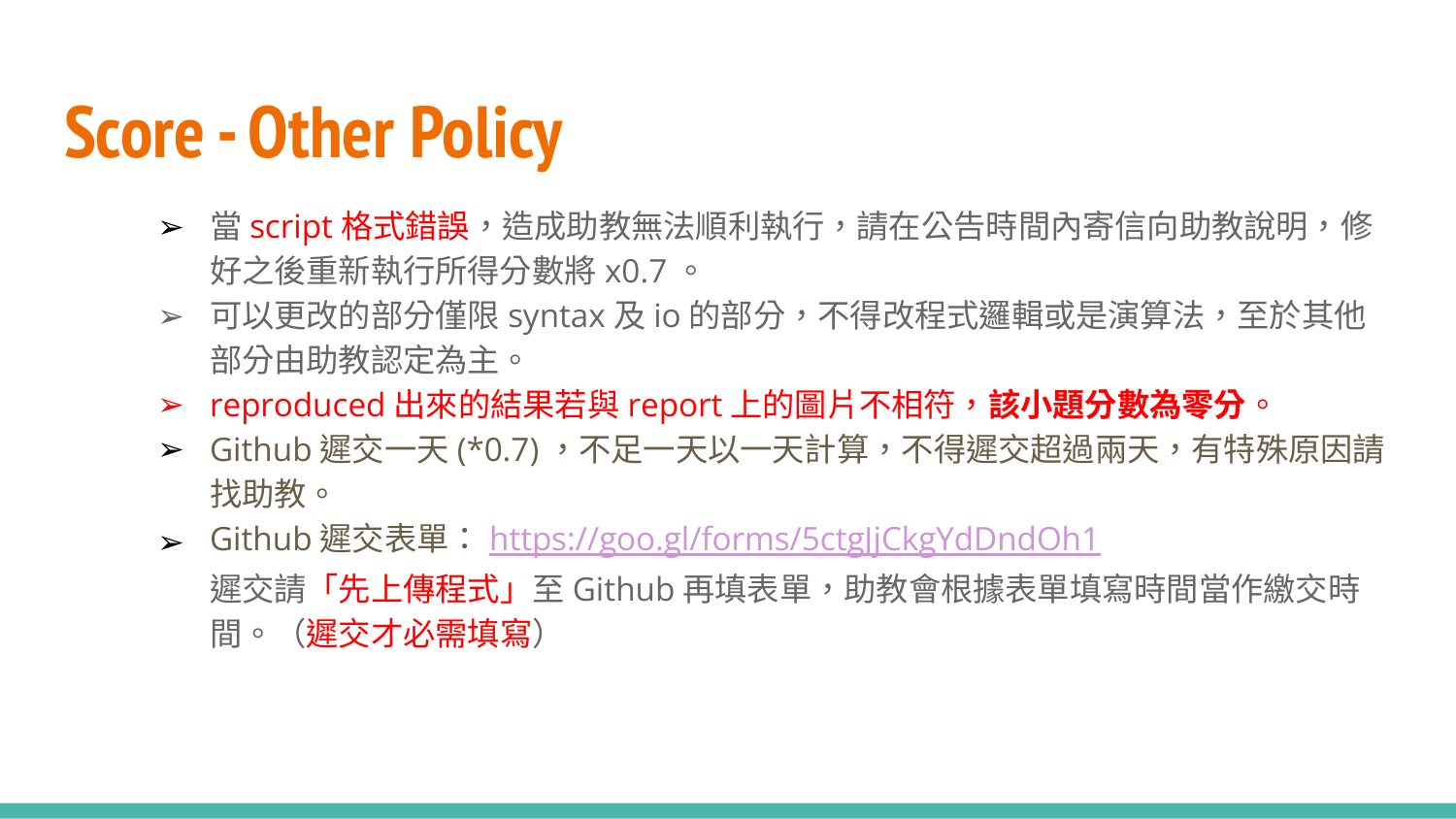

# Score - Other Policy

當script格式錯誤，造成助教無法順利執行，請在公告時間內寄信向助教說明，修好之後重新執行所得分數將x0.7。
可以更改的部分僅限syntax及io的部分，不得改程式邏輯或是演算法，至於其他部分由助教認定為主。
reproduced出來的結果若與report上的圖片不相符，該小題分數為零分。
Github遲交一天(*0.7)，不足一天以一天計算，不得遲交超過兩天，有特殊原因請找助教。
Github遲交表單：https://goo.gl/forms/5ctgJjCkgYdDndOh1
遲交請「先上傳程式」至Github再填表單，助教會根據表單填寫時間當作繳交時間。（遲交才必需填寫）